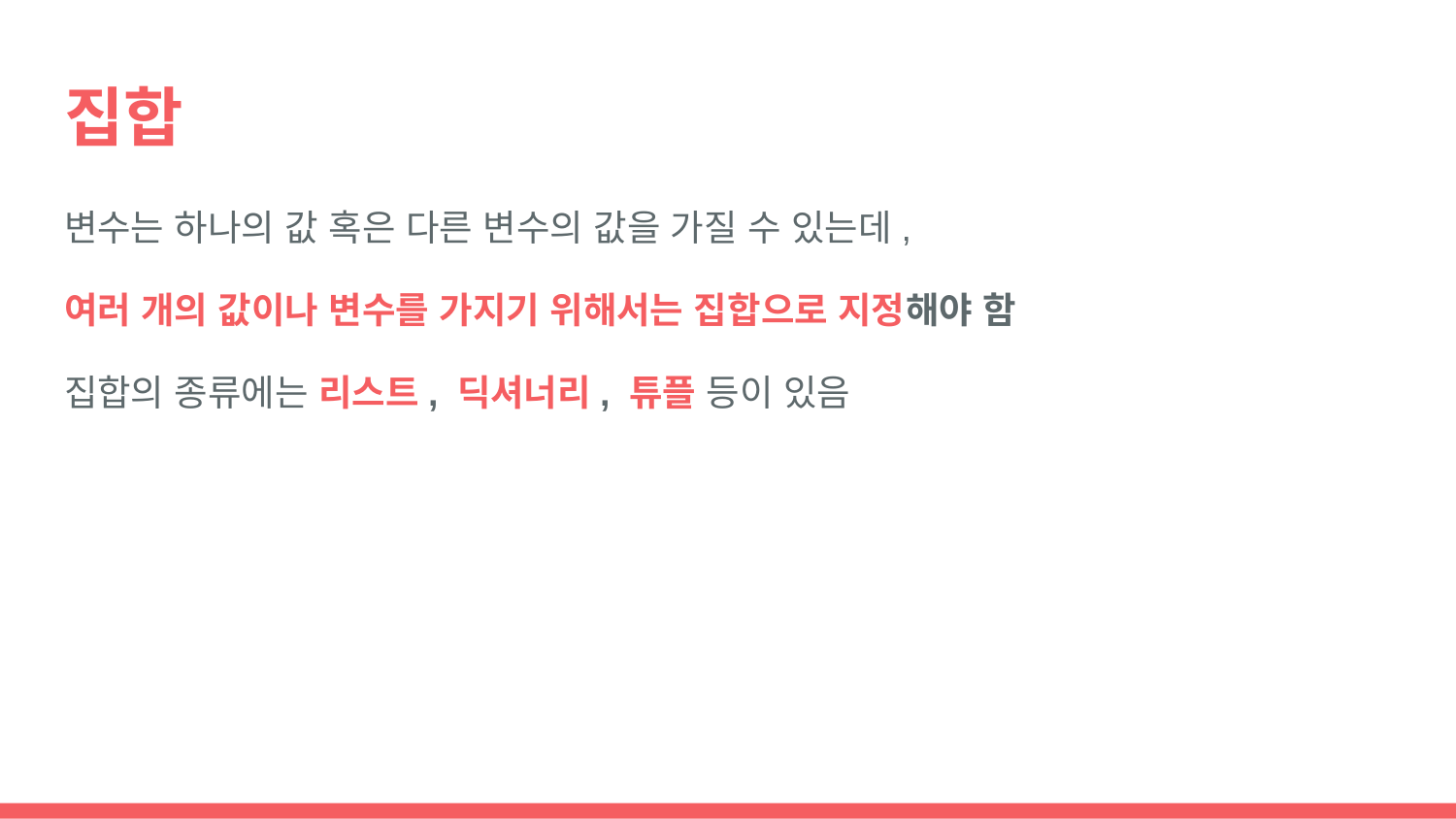

# 집합
변수는 하나의 값 혹은 다른 변수의 값을 가질 수 있는데,
여러 개의 값이나 변수를 가지기 위해서는 집합으로 지정해야 함
집합의 종류에는 리스트, 딕셔너리, 튜플 등이 있음